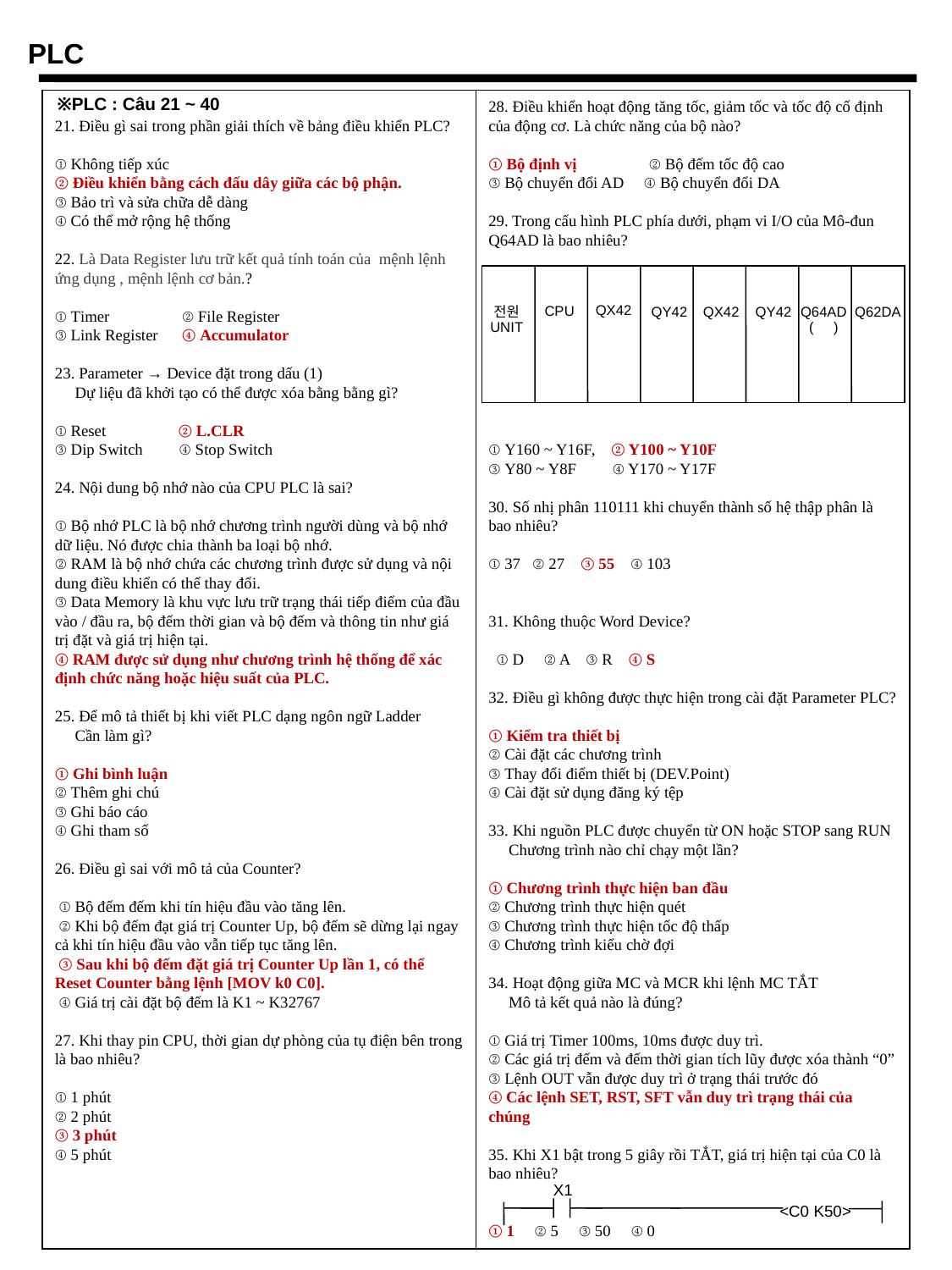

PLC

※ PLC : Câu 21 ~ 40

21. Điều gì sai trong phần giải thích về bảng điều khiển PLC?

① Không tiếp xúc
② Điều khiển bằng cách đấu dây giữa các bộ phận.
③ Bảo trì và sửa chữa dễ dàng
④ Có thể mở rộng hệ thống

22. Là Data Register lưu trữ kết quả tính toán của  mệnh lệnh ứng dụng , mệnh lệnh cơ bản.?

① Timer                  ② File Register
③ Link Register      ④ Accumulator

23. Parameter → Device đặt trong dấu (1)
     Dự liệu đã khởi tạo có thể được xóa bằng bằng gì?

① Reset                  ② L.CLR
③ Dip Switch         ④ Stop Switch

24. Nội dung bộ nhớ nào của CPU PLC là sai?

① Bộ nhớ PLC là bộ nhớ chương trình người dùng và bộ nhớ dữ liệu. Nó được chia thành ba loại bộ nhớ.
② RAM là bộ nhớ chứa các chương trình được sử dụng và nội dung điều khiển có thể thay đổi.
③ Data Memory là khu vực lưu trữ trạng thái tiếp điểm của đầu vào / đầu ra, bộ đếm thời gian và bộ đếm và thông tin như giá trị đặt và giá trị hiện tại.
④ RAM được sử dụng như chương trình hệ thống để xác định chức năng hoặc hiệu suất của PLC.

25. Để mô tả thiết bị khi viết PLC dạng ngôn ngữ Ladder
     Cần làm gì?

① Ghi bình luận
② Thêm ghi chú
③ Ghi báo cáo
④ Ghi tham số

26. Điều gì sai với mô tả của Counter?

 ① Bộ đếm đếm khi tín hiệu đầu vào tăng lên.
 ② Khi bộ đếm đạt giá trị Counter Up, bộ đếm sẽ dừng lại ngay cả khi tín hiệu đầu vào vẫn tiếp tục tăng lên.
 ③ Sau khi bộ đếm đặt giá trị Counter Up lần 1, có thể Reset Counter bằng lệnh [MOV k0 C0].
 ④ Giá trị cài đặt bộ đếm là K1 ~ K32767

27. Khi thay pin CPU, thời gian dự phòng của tụ điện bên trong là bao nhiêu?

① 1 phút
② 2 phút
③ 3 phút
④ 5 phút
28. Điều khiển hoạt động tăng tốc, giảm tốc và tốc độ cố định của động cơ. Là chức năng của bộ nào?

① Bộ định vị                  ② Bộ đếm tốc độ cao
③ Bộ chuyển đổi AD     ④ Bộ chuyển đổi DA

29. Trong cấu hình PLC phía dưới, phạm vi I/O của Mô-đun Q64AD là bao nhiêu?

① Y160 ~ Y16F,    ② Y100 ~ Y10F
③ Y80 ~ Y8F         ④ Y170 ~ Y17F

30. Số nhị phân 110111 khi chuyển thành số hệ thập phân là bao nhiêu?

① 37   ② 27    ③ 55    ④ 103

31. Không thuộc Word Device?

  ① D     ② A    ③ R    ④ S

32. Điều gì không được thực hiện trong cài đặt Parameter PLC?

① Kiểm tra thiết bị
② Cài đặt các chương trình
③ Thay đổi điểm thiết bị (DEV.Point)
④ Cài đặt sử dụng đăng ký tệp

33. Khi nguồn PLC được chuyển từ ON hoặc STOP sang RUN
     Chương trình nào chỉ chạy một lần?

① Chương trình thực hiện ban đầu
② Chương trình thực hiện quét
③ Chương trình thực hiện tốc độ thấp
④ Chương trình kiểu chờ đợi

34. Hoạt động giữa MC và MCR khi lệnh MC TẮT
     Mô tả kết quả nào là đúng?

① Giá trị Timer 100ms, 10ms được duy trì.
② Các giá trị đếm và đếm thời gian tích lũy được xóa thành “0”
③ Lệnh OUT vẫn được duy trì ở trạng thái trước đó
④ Các lệnh SET, RST, SFT vẫn duy trì trạng thái của chúng

35. Khi X1 bật trong 5 giây rồi TẮT, giá trị hiện tại của C0 là bao nhiêu?

① 1     ② 5     ③ 50     ④ 0

 CPU

QX42

전원
UNIT

QY42

QX42

QY42

Q64AD
(     )

Q62DA

X1

<C0 K50>